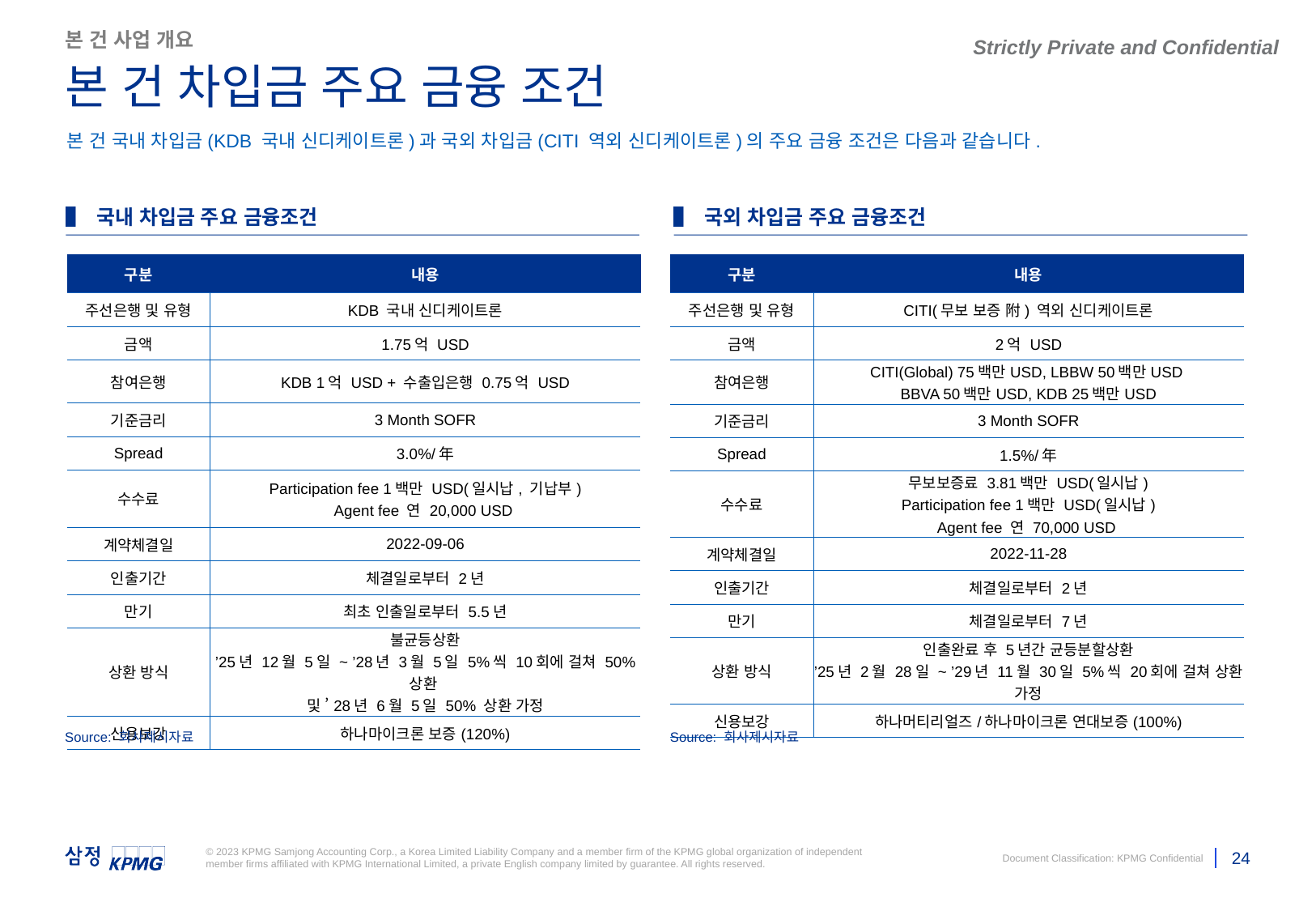

| 주선은행 및 유형 | KDB 국내 신디 |
| --- | --- |
| 금액 | 2억불 |
| 참여은행 | KDB 1억불 + 수출입은행 1억불 |
| 기준금리 | SOFR |
| Spread | 2.7%/年 |
| 무보보증료(일시납) | N/A |
| 승인(예상) | 6월 |
| 계약 체결 및 최초 기표 | 7월 |
| 만기 | 체결일로 부터 5년(만기 Refinancing) |
| 실행 기한 | 체결일로 부터 30개월 |
| 최초 실행 기한 | 체결일로 부터 3개월 |
| 거치기간 | 각 차입건 실행일로 부터 29개월 |
| 상환 방식 | 만기까지 각 차입건의 30% 분할 상환 (최초실행일로 부터 30, 33, 36, 39, 42, 45, 48, 51, 54, 57개월 마다 3% 씩 상환) |
| 신용보강 | 머티리얼즈 단독보증(120%) |
본 건 사업 개요
본 건 차입금 주요 금융 조건
본 건 국내 차입금(KDB 국내 신디케이트론)과 국외 차입금(CITI 역외 신디케이트론)의 주요 금융 조건은 다음과 같습니다.
▌ 국내 차입금 주요 금융조건

▌ 국외 차입금 주요 금융조건

| 구분 | 내용 |
| --- | --- |
| 주선은행 및 유형 | KDB 국내 신디케이트론 |
| 금액 | 1.75억 USD |
| 참여은행 | KDB 1억 USD + 수출입은행 0.75억 USD |
| 기준금리 | 3 Month SOFR |
| Spread | 3.0%/年 |
| 수수료 | Participation fee 1백만 USD(일시납, 기납부) Agent fee 연 20,000 USD |
| 계약체결일 | 2022-09-06 |
| 인출기간 | 체결일로부터 2년 |
| 만기 | 최초 인출일로부터 5.5년 |
| 상환 방식 | 불균등상환 ’25년 12월 5일 ~ ’28년 3월 5일 5%씩 10회에 걸쳐 50% 상환 및 ’28년 6월 5일 50% 상환 가정 |
| 신용보강 | 하나마이크론 보증(120%) |
| 구분 | 내용 |
| --- | --- |
| 주선은행 및 유형 | CITI(무보 보증 附) 역외 신디케이트론 |
| 금액 | 2억 USD |
| 참여은행 | CITI(Global) 75백만USD, LBBW 50백만USD BBVA 50백만USD, KDB 25백만USD |
| 기준금리 | 3 Month SOFR |
| Spread | 1.5%/年 |
| 수수료 | 무보보증료 3.81백만 USD(일시납) Participation fee 1백만 USD(일시납) Agent fee 연 70,000 USD |
| 계약체결일 | 2022-11-28 |
| 인출기간 | 체결일로부터 2년 |
| 만기 | 체결일로부터 7년 |
| 상환 방식 | 인출완료 후 5년간 균등분할상환 ’25년 2월 28일 ~ ’29년 11월 30일 5%씩 20회에 걸쳐 상환 가정 |
| 신용보강 | 하나머티리얼즈/하나마이크론 연대보증(100%) |
| 주선은행 및 유형 | CITI(무보 보증 附) 역외 신디 |
| --- | --- |
| 금액 | 2억불 |
| 참여은행 | CITI(Global) / LBBW / BBVA ※ 모집 完. 개별 은행 심사 대응 중. |
| 기준금리 | SOFR |
| Spread | 1.5%/年 |
| 무보보증료(일시납) | 총 조달 금액의 1.8% |
| 승인(예상) | 6월 |
| 계약 체결 및 최초 기표 | 7월 |
| 만기 | 체결일로 부터 7년 |
| 실행 기한 | 체결일로 부터 1년 |
| 최초 실행 기한 |  |
| 거치기간 | 체결일로 부터 2년 |
| 상환 방식 | 5년간 균등분할상환 |
| 신용보강 | 머티리얼즈/하나마이크론 연대보증(120%) |
Source: 회사제시자료
Source: 회사제시자료